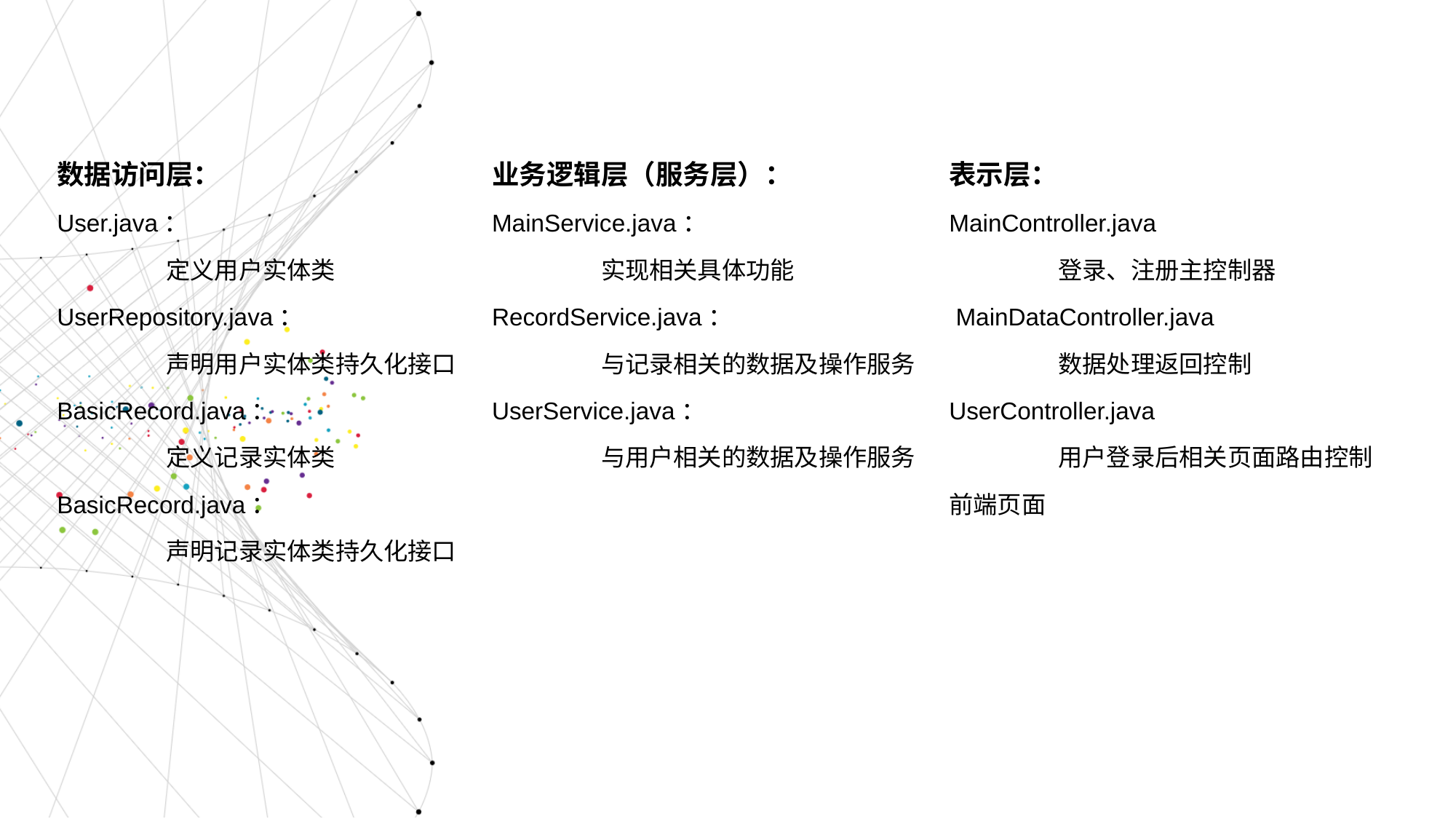

数据访问层：
User.java：
	定义用户实体类
UserRepository.java：
	声明用户实体类持久化接口
BasicRecord.java：
	定义记录实体类
BasicRecord.java：
	声明记录实体类持久化接口
业务逻辑层（服务层）：
MainService.java：
	实现相关具体功能
RecordService.java：
	与记录相关的数据及操作服务
UserService.java：
	与用户相关的数据及操作服务
表示层：
MainController.java
	登录、注册主控制器
 MainDataController.java
	数据处理返回控制
UserController.java
	用户登录后相关页面路由控制
前端页面